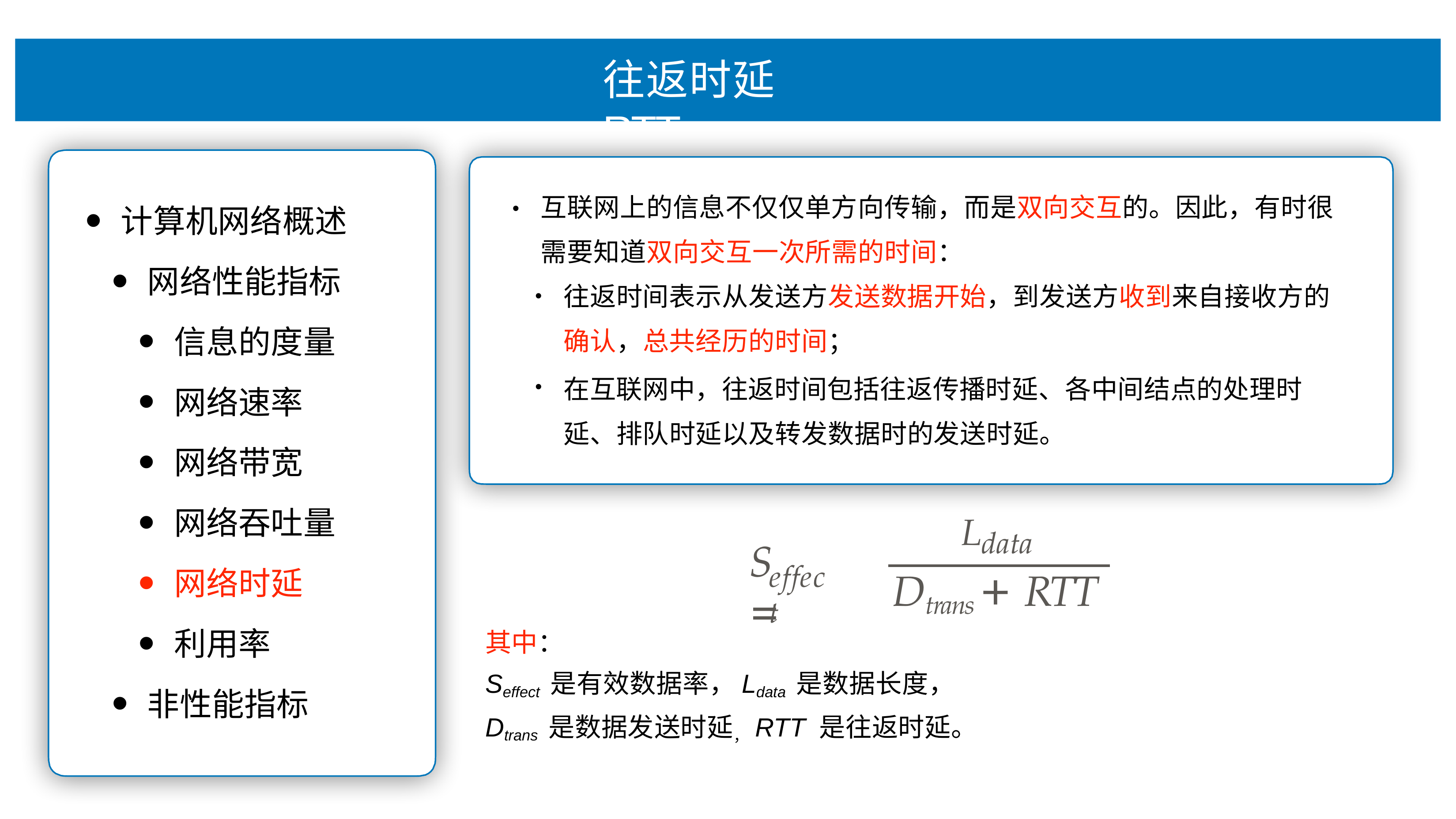

# 往返时延RTT

互联⽹上的信息不仅仅单⽅向传输，⽽是双向交互的。因此，有时很 需要知道双向交互⼀次所需的时间：
•
计算机⽹络概述
⽹络性能指标
信息的度量
⽹络速率
⽹络带宽
⽹络吞吐量
⽹络时延
利⽤率
⾮性能指标
往返时间表示从发送⽅发送数据开始，到发送⽅收到来⾃接收⽅的 确认，总共经历的时间；
在互联⽹中，往返时间包括往返传播时延、各中间结点的处理时 延、排队时延以及转发数据时的发送时延。
•
Ldata  Dtrans + RTT
S	=
effect

其中：
Seffect 是有效数据率，Ldata 是数据⻓度，
Dtrans 是数据发送时延，RTT 是往返时延。